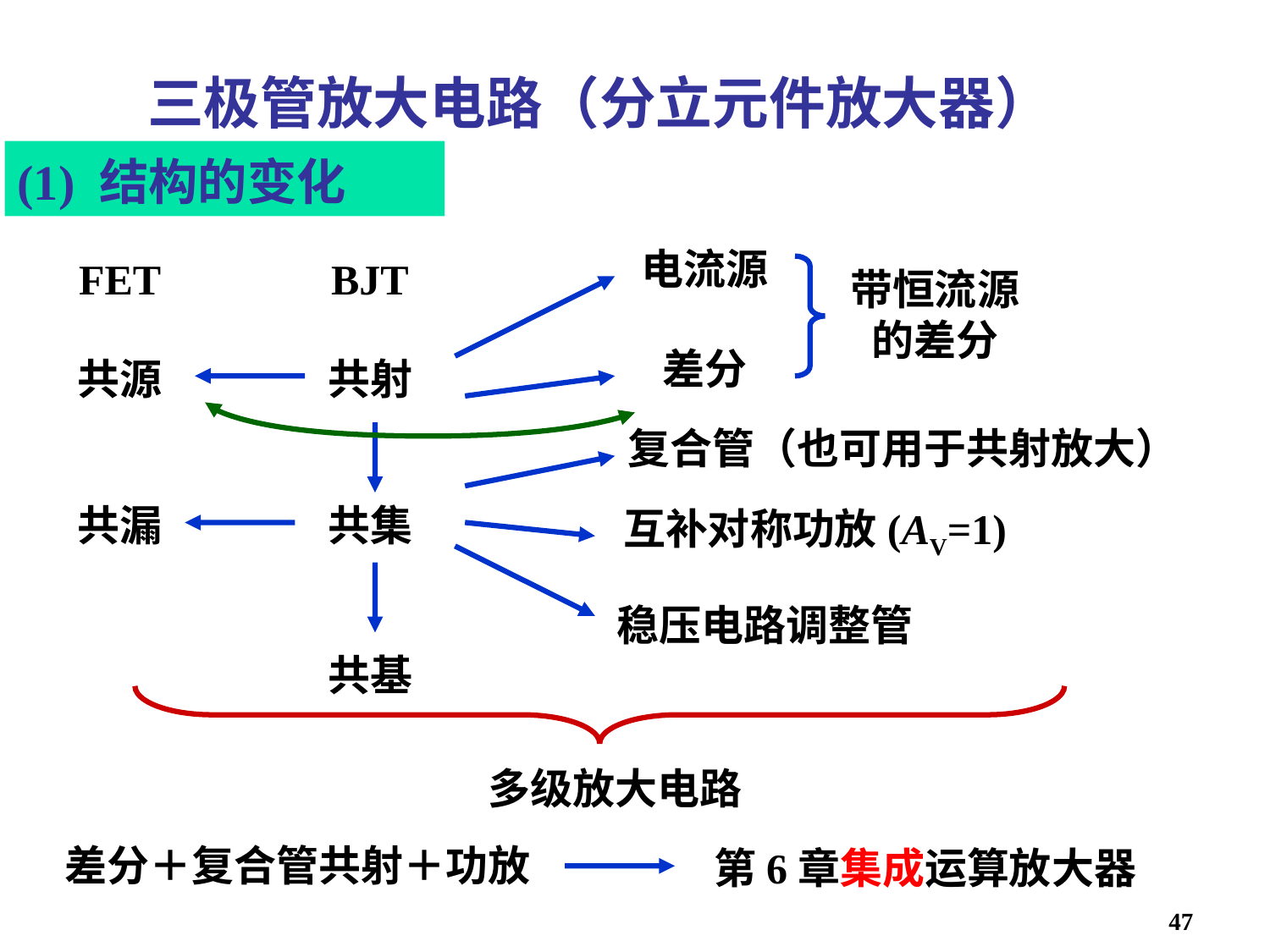

三极管放大电路（分立元件放大器）
# (1) 结构的变化
电流源
FET
BJT

带恒流源
的差分

差分
共射
共源

复合管（也可用于共射放大）

共集
共漏
互补对称功放(AV=1)

稳压电路调整管
共基
多级放大电路
差分＋复合管共射＋功放
第6章集成运算放大器

47